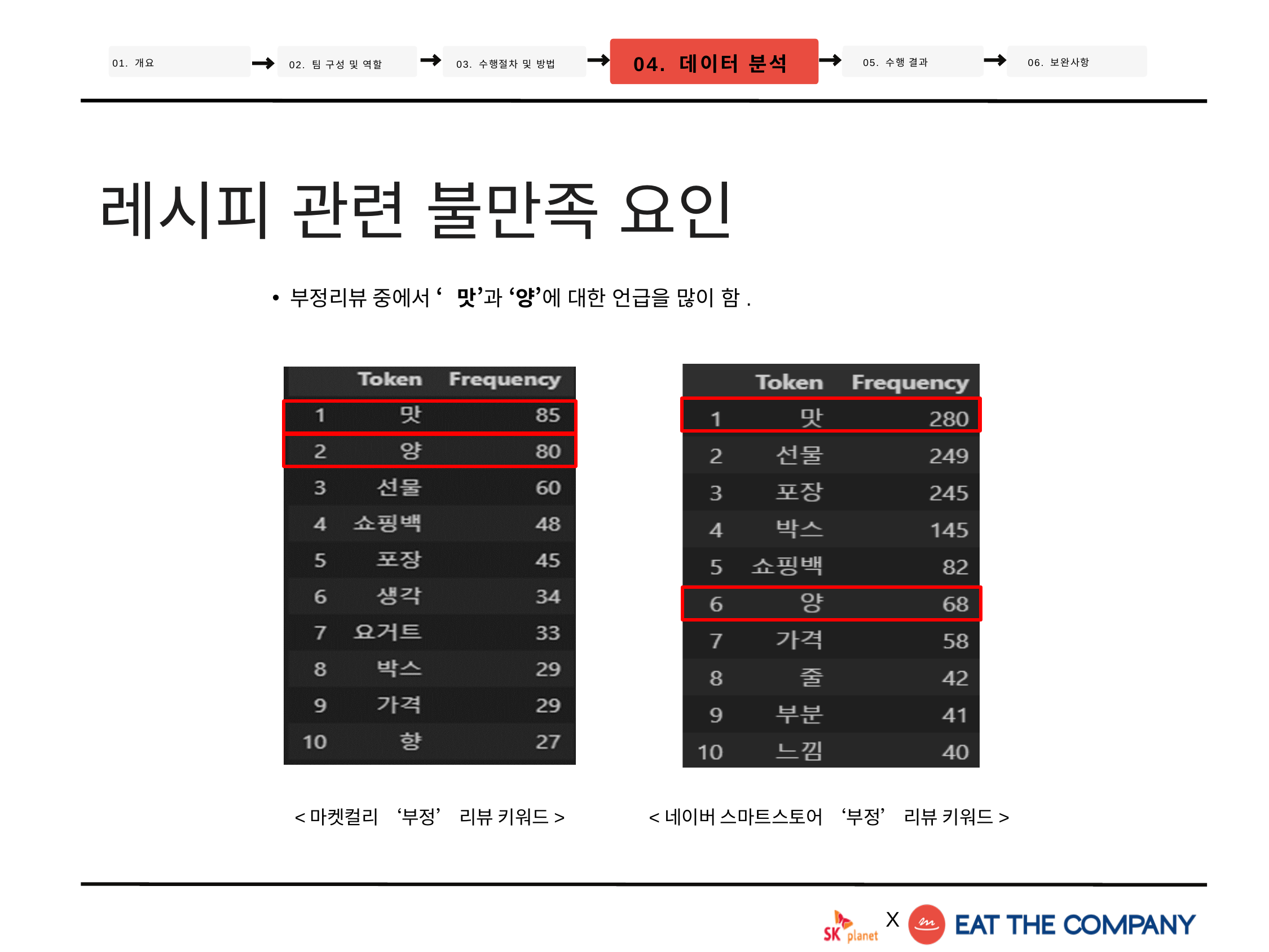

04. 데이터 분석

05. 수행 결과

06. 보완사항

02. 팀 구성 및 역할

01. 개요

03. 수행절차 및 방법

레시피 관련 불만족 요인
부정리뷰 중에서 ‘맛’과 ‘양’에 대한 언급을 많이 함.

<네이버 스마트스토어 ‘부정’ 리뷰 키워드>
<마켓컬리 ‘부정’ 리뷰 키워드>

X